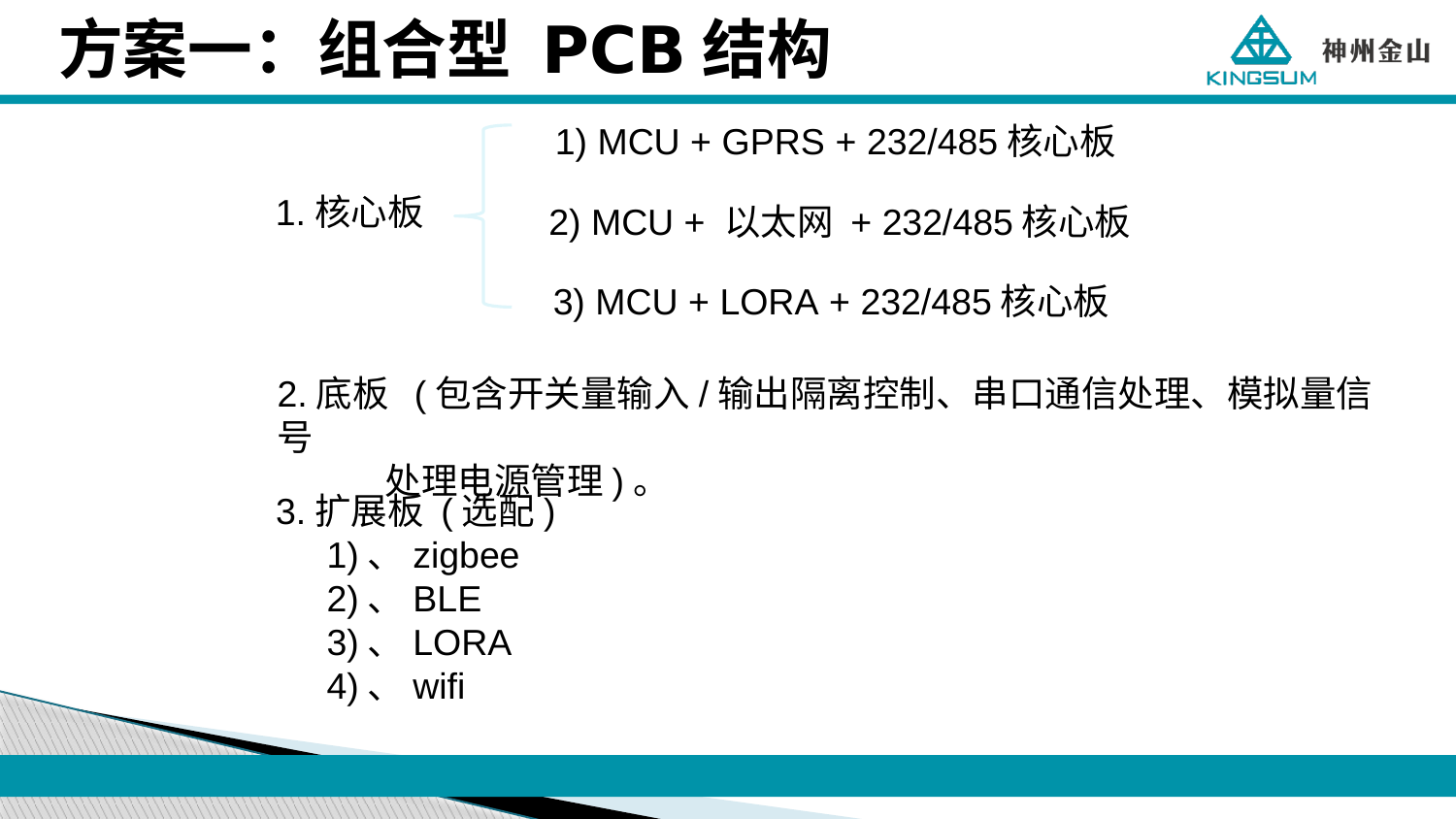

# 方案一：组合型 PCB结构
1) MCU + GPRS + 232/485核心板

1.核心板
2) MCU + 以太网 + 232/485核心板
3) MCU + LORA + 232/485核心板
2.底板  (包含开关量输入/输出隔离控制、串口通信处理、模拟量信号
            处理电源管理)。
3.扩展板 (选配)
     1)、zigbee
     2)、BLE
     3)、LORA
     4)、wifi